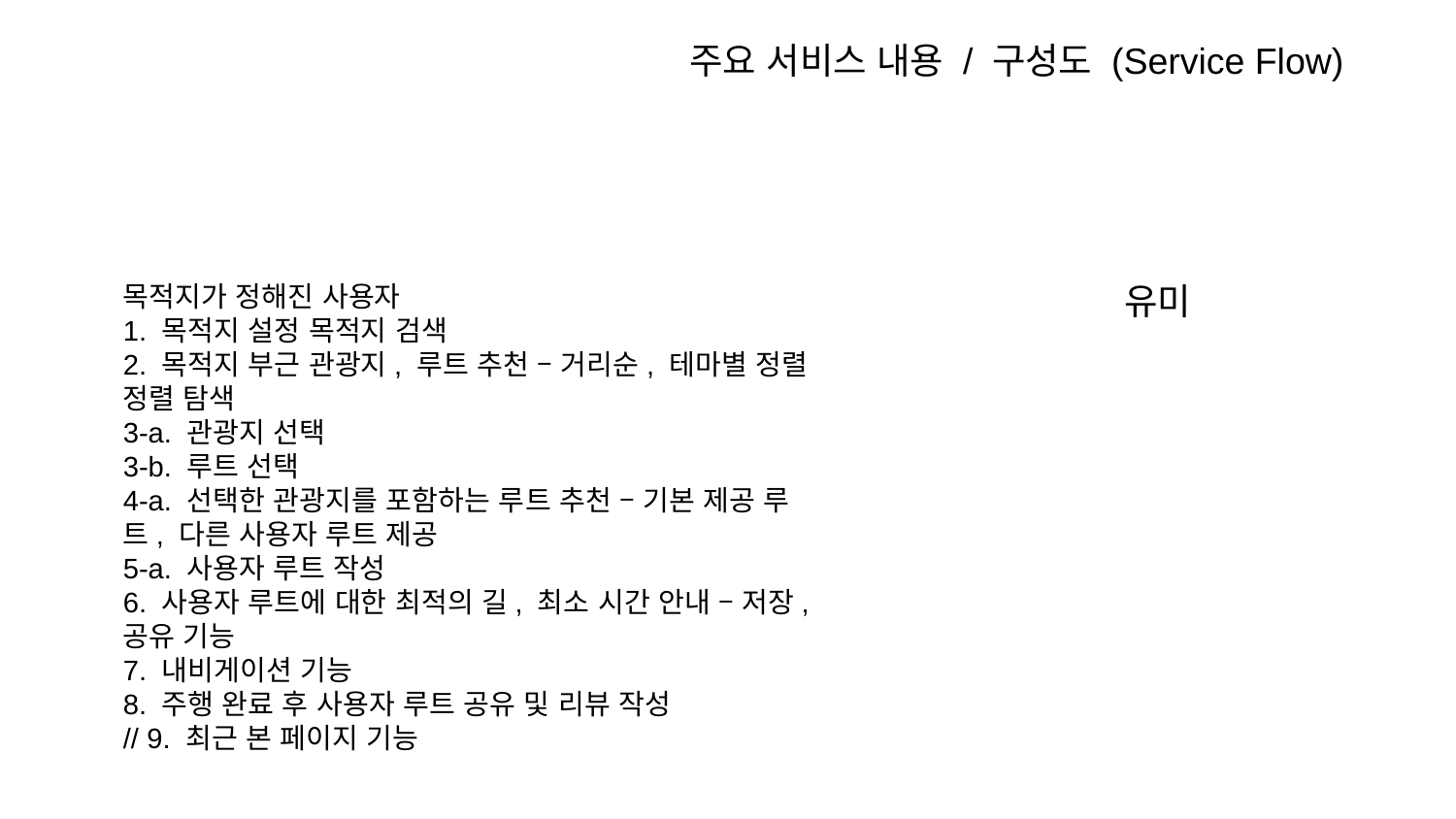

주요 서비스 내용 / 구성도 (Service Flow)
목적지가 정해진 사용자
1. 목적지 설정 목적지 검색
2. 목적지 부근 관광지, 루트 추천 – 거리순, 테마별 정렬 정렬 탐색
3-a. 관광지 선택
3-b. 루트 선택
4-a. 선택한 관광지를 포함하는 루트 추천 – 기본 제공 루트, 다른 사용자 루트 제공
5-a. 사용자 루트 작성
6. 사용자 루트에 대한 최적의 길, 최소 시간 안내 – 저장, 공유 기능
7. 내비게이션 기능
8. 주행 완료 후 사용자 루트 공유 및 리뷰 작성
// 9. 최근 본 페이지 기능
유미